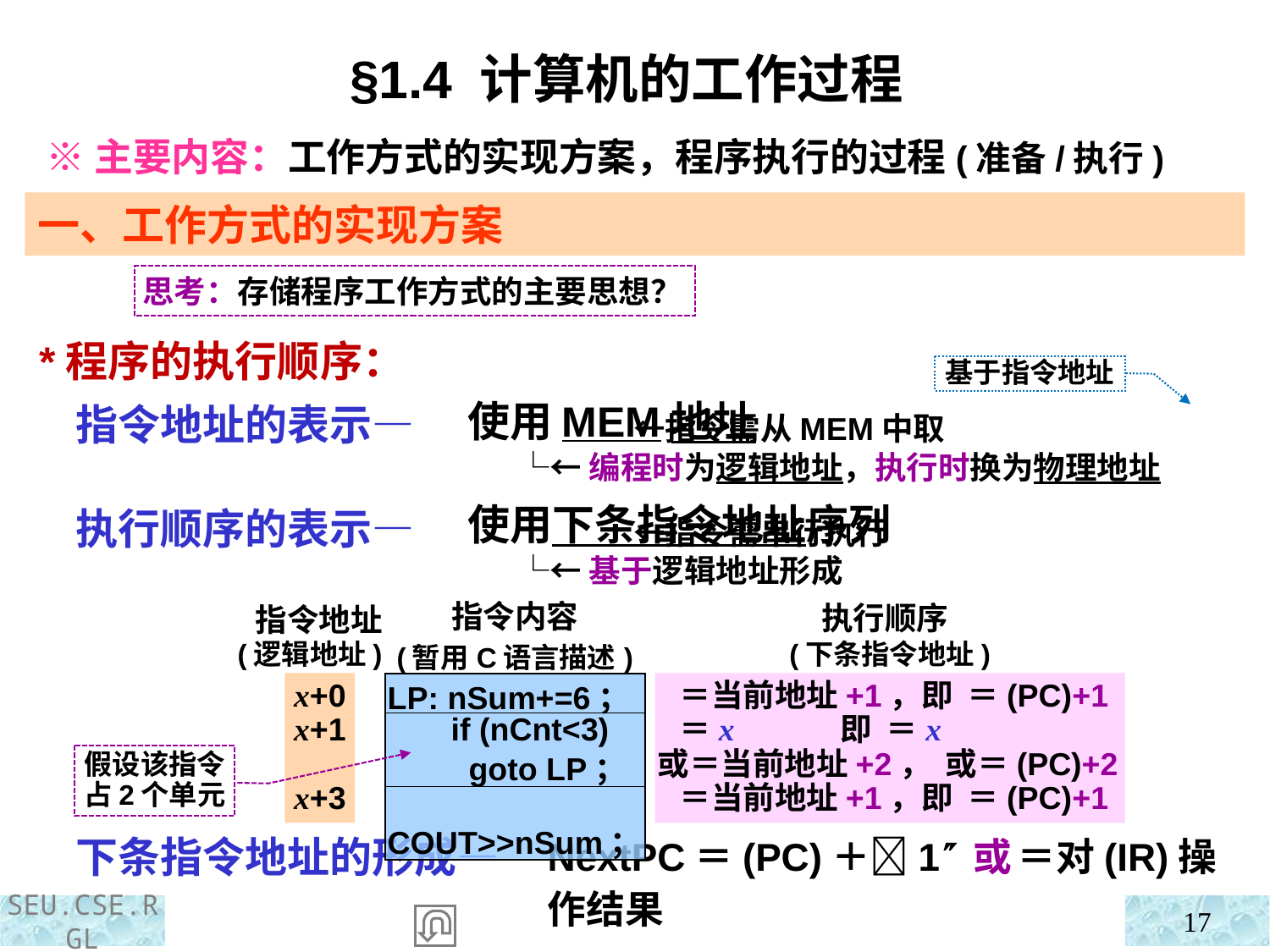

§1.4 计算机的工作过程
 ※主要内容：工作方式的实现方案，程序执行的过程(准备/执行)
一、工作方式的实现方案
思考：存储程序工作方式的主要思想？
 *程序的执行顺序：
    指令地址的表示—                       ←指令需从MEM中取

    执行顺序的表示—                       ←指令需串行执行

    下条指令地址的形成—
基于指令地址
使用MEM地址
       └←编程时为逻辑地址，执行时换为物理地址
使用下条指令地址序列
       └←基于逻辑地址形成
| 指令地址 | 指令内容 (暂用C语言描述) | 执行顺序 |
| --- | --- | --- |
|  | LP: nSum+=6； |  |
|  | if (nCnt<3) goto LP； |  |
|  | COUT>>nSum； |  |
(逻辑地址)
(下条指令地址)
x+0
x+1

x+3
  ＝当前地址+1，即  ＝(PC)+1
  ＝x           即  ＝x
或＝当前地址+2，  或＝(PC)+2
  ＝当前地址+1，即  ＝(PC)+1
假设该指令占2个单元
NextPC＝(PC)＋″1″ 或 ＝对(IR)操作结果
17